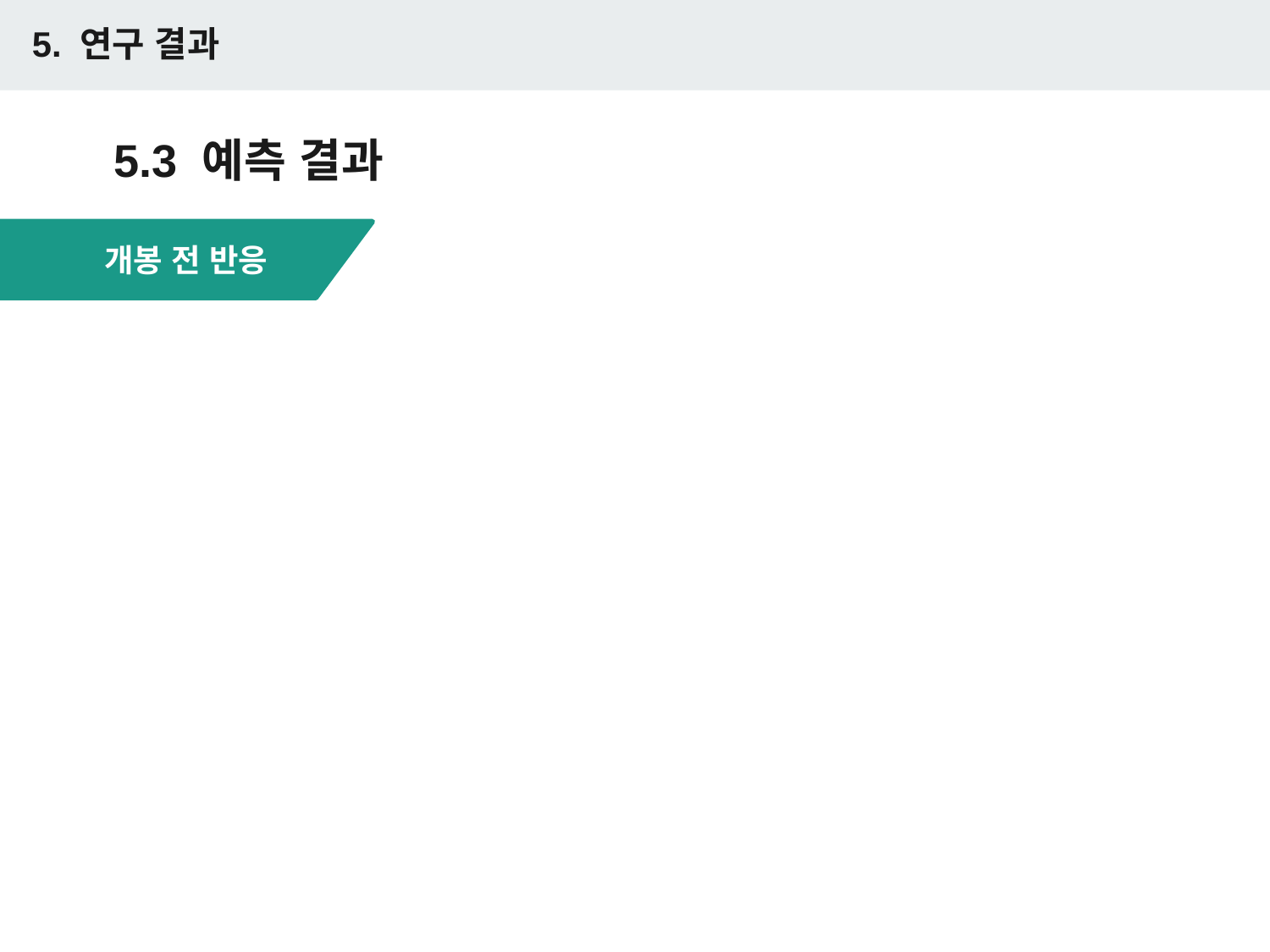

5. 연구 결과
# 5.3 예측 결과
개봉 전 반응